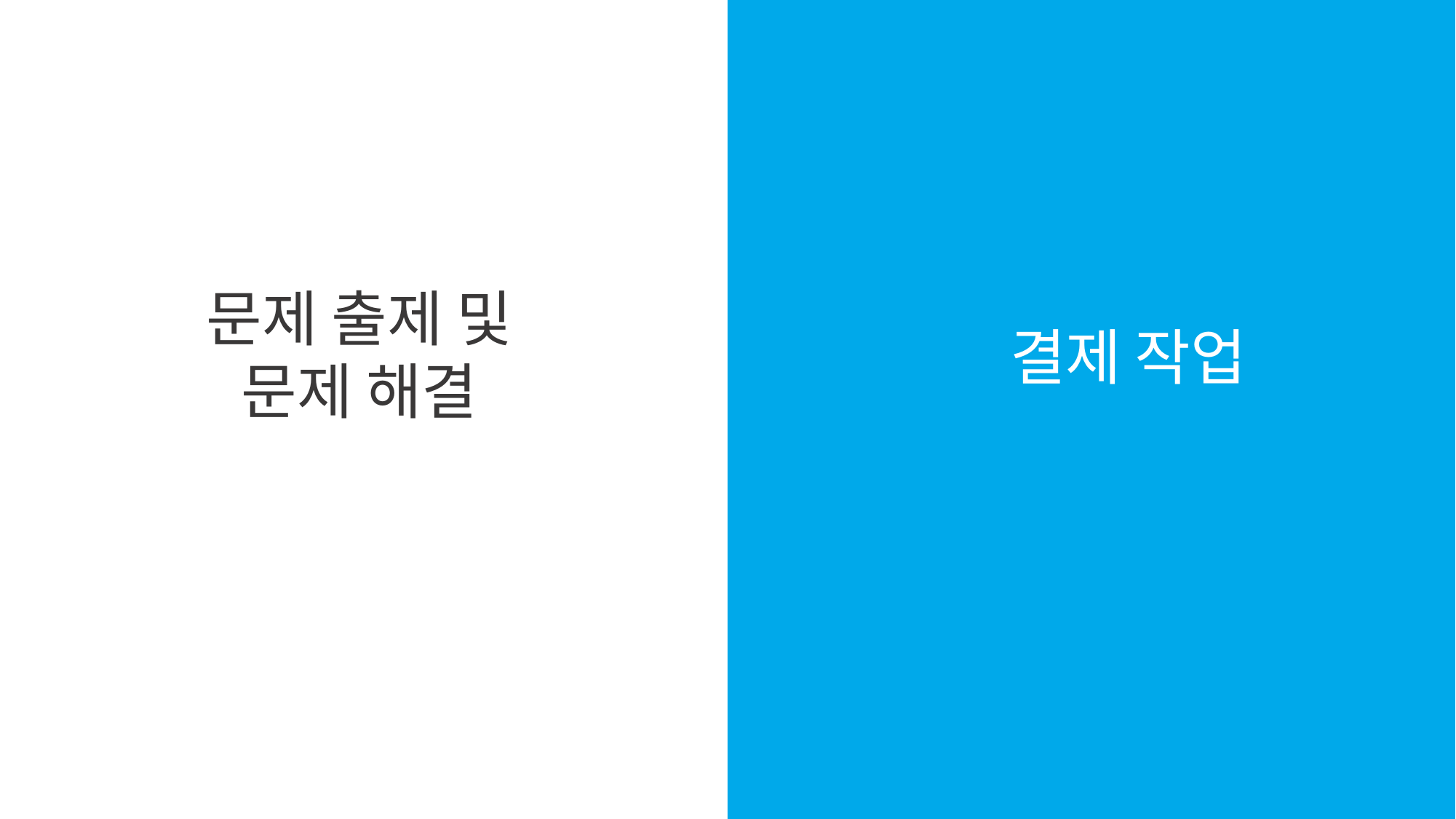

문제 출제 및
문제 해결
결제 작업